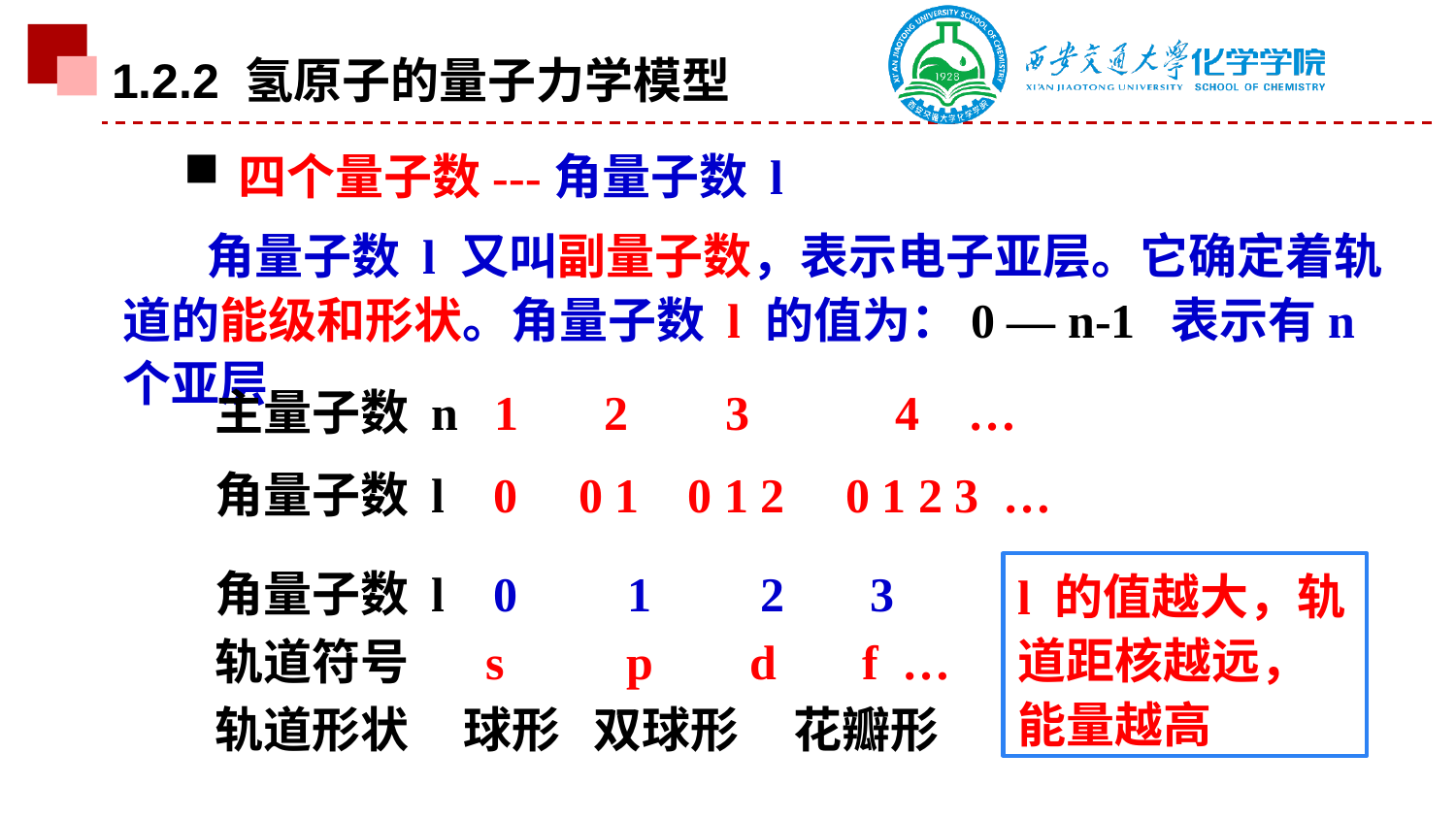

1.2.2 氢原子的量子力学模型
四个量子数---角量子数 l
         角量子数 l 又叫副量子数，表示电子亚层。它确定着轨道的能级和形状。角量子数 l 的值为：0 — n-1  表示有n个亚层

主量子数 n   1       2        3            4    …
角量子数 l    0     0 1    0 1 2     0 1 2 3  …

l 的值越大，轨道距核越远，能量越高
角量子数 l    0         1         2       3
轨道符号      s          p        d       f  …
轨道形状     球形   双球形     花瓣形